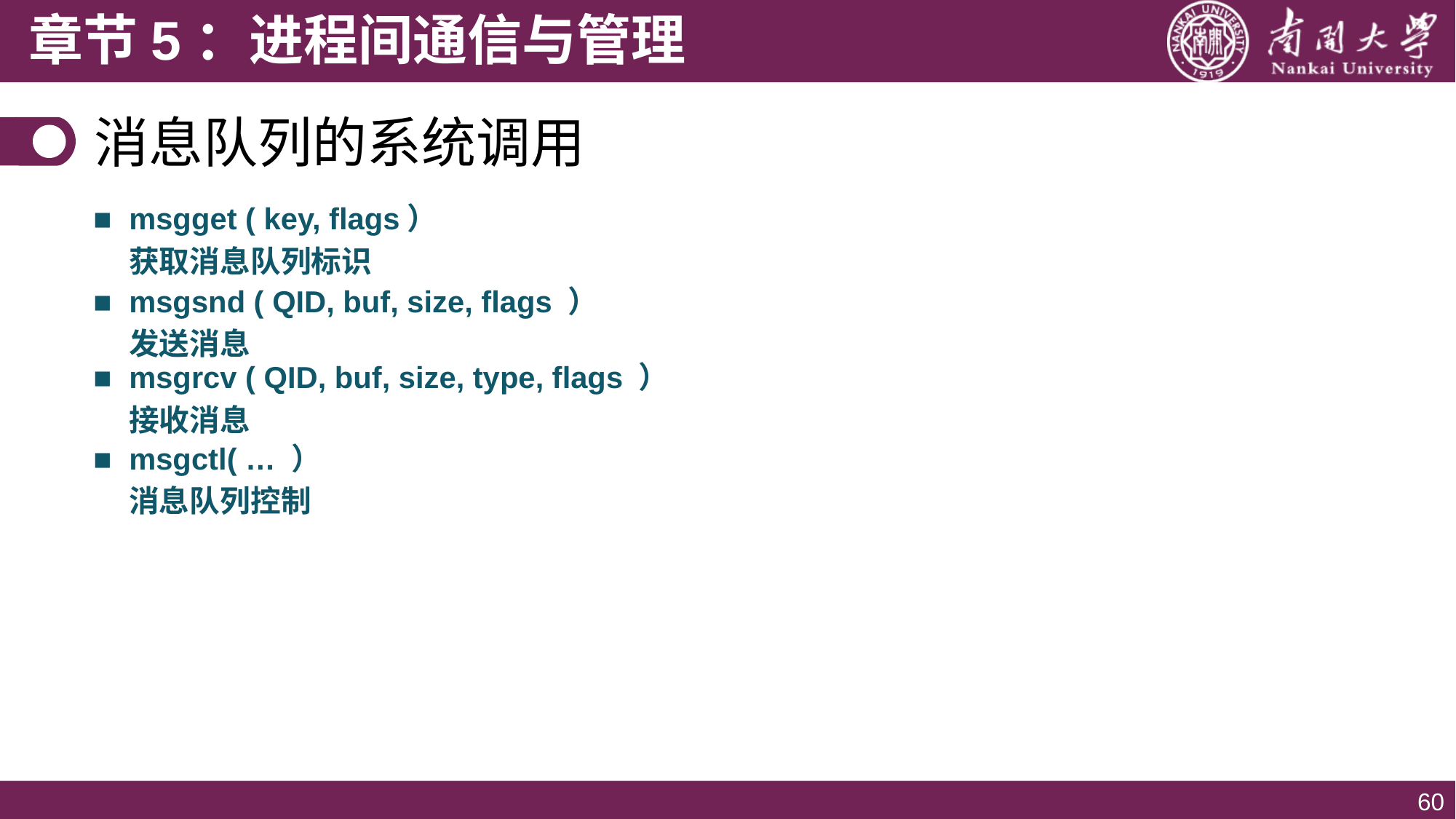

# 消息队列的系统调用
■
msgget ( key, flags）
获取消息队列标识
■
msgsnd ( QID, buf, size, flags ）
发送消息
■
msgrcv ( QID, buf, size, type, flags ）
接收消息
■
msgctl( … ）
消息队列控制
60